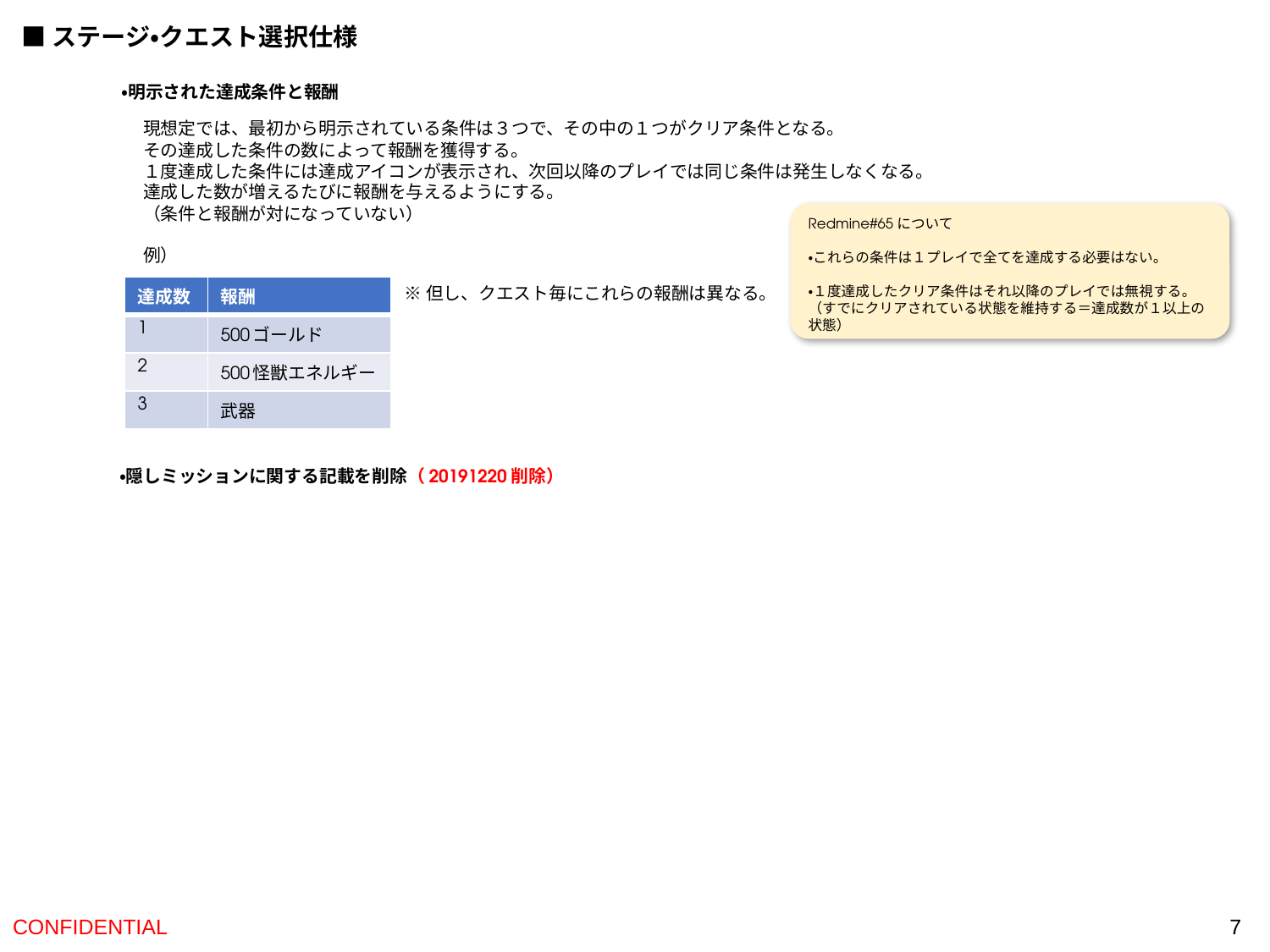

■ステージ・クエスト選択仕様
・明示された達成条件と報酬
現想定では、最初から明示されている条件は３つで、その中の１つがクリア条件となる。
その達成した条件の数によって報酬を獲得する。
１度達成した条件には達成アイコンが表示され、次回以降のプレイでは同じ条件は発生しなくなる。
達成した数が増えるたびに報酬を与えるようにする。
（条件と報酬が対になっていない）

例）
Redmine#65について

・これらの条件は１プレイで全てを達成する必要はない。

・１度達成したクリア条件はそれ以降のプレイでは無視する。（すでにクリアされている状態を維持する＝達成数が１以上の状態）
| 達成数 | 報酬 |
| --- | --- |
| 1 | 500ゴールド |
| 2 | 500怪獣エネルギー |
| 3 | 武器 |
※但し、クエスト毎にこれらの報酬は異なる。
・隠しミッションに関する記載を削除（20191220削除）
7
CONFIDENTIAL